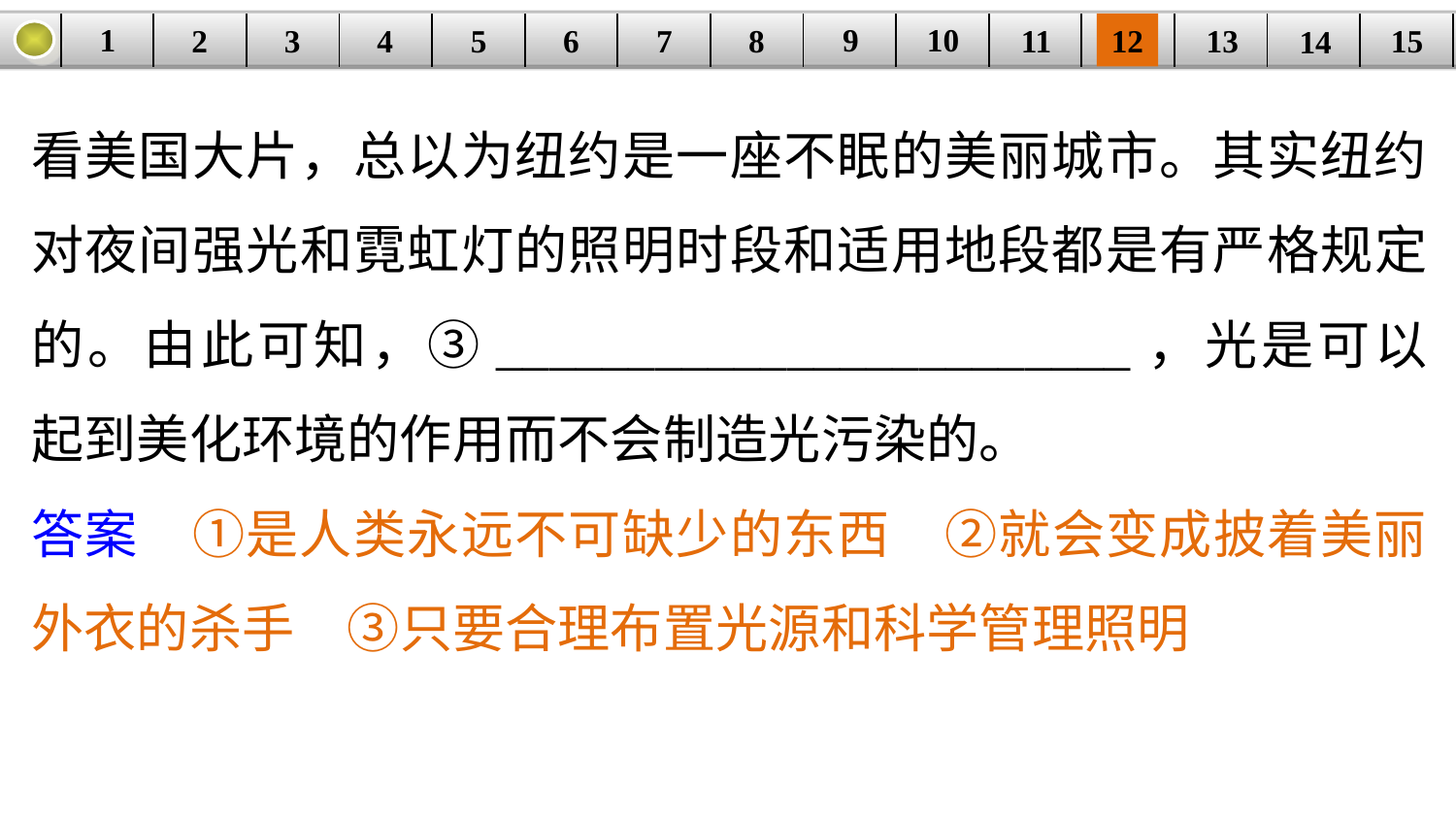

9
10
1
3
4
5
6
8
11
2
12
15
|  |  |  |  |  |  |  |  |  |  |  |  |  |  |  |
| --- | --- | --- | --- | --- | --- | --- | --- | --- | --- | --- | --- | --- | --- | --- |
7
13
14

看美国大片，总以为纽约是一座不眠的美丽城市。其实纽约对夜间强光和霓虹灯的照明时段和适用地段都是有严格规定的。由此可知，③________________________，光是可以起到美化环境的作用而不会制造光污染的。
答案　①是人类永远不可缺少的东西　②就会变成披着美丽外衣的杀手　③只要合理布置光源和科学管理照明